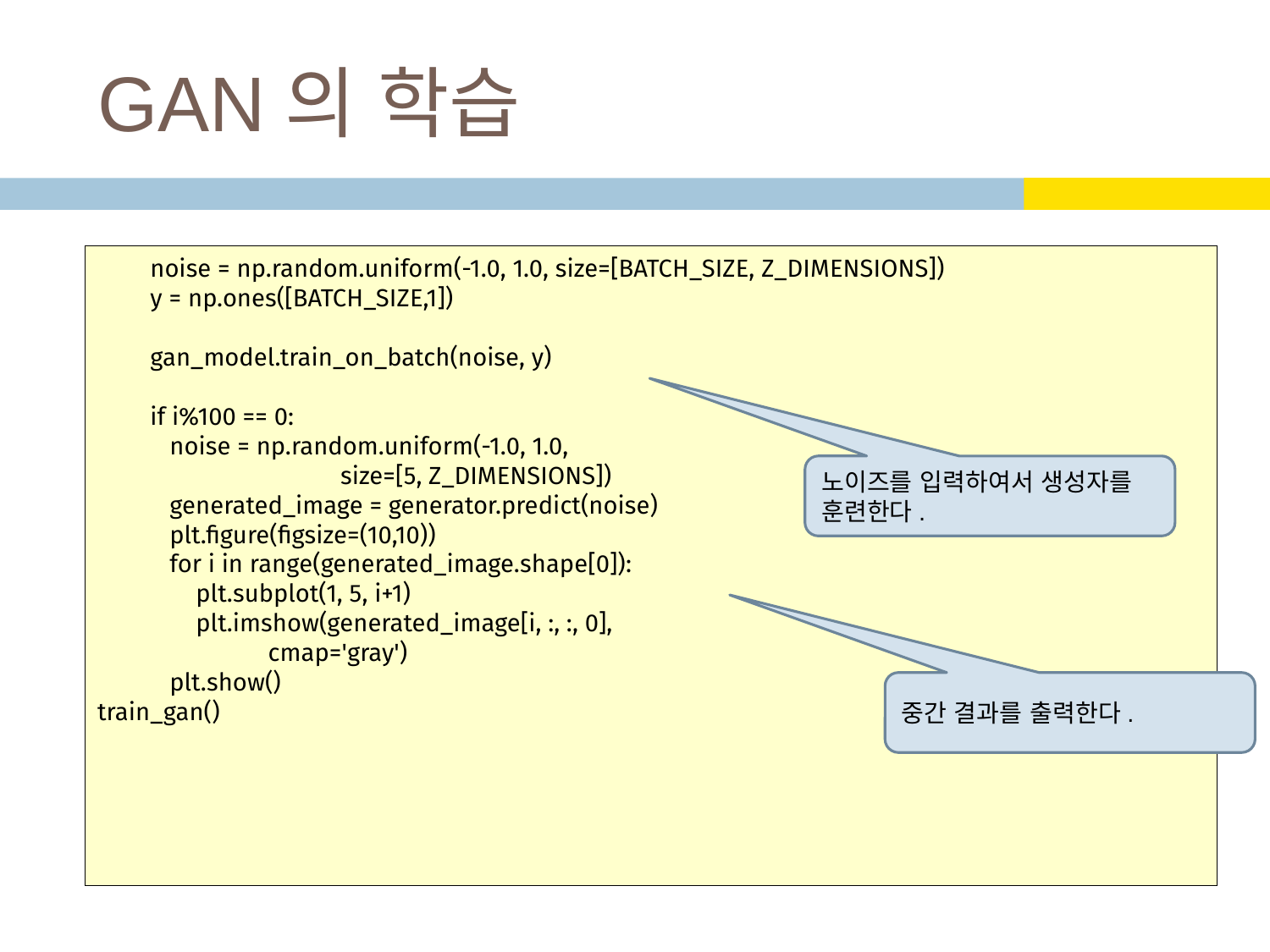

# GAN의 학습
        noise = np.random.uniform(-1.0, 1.0, size=[BATCH_SIZE, Z_DIMENSIONS])
        y = np.ones([BATCH_SIZE,1])

        gan_model.train_on_batch(noise, y)

        if i%100 == 0:
           noise = np.random.uniform(-1.0, 1.0,
                                     size=[5, Z_DIMENSIONS])
           generated_image = generator.predict(noise)
           plt.figure(figsize=(10,10))
           for i in range(generated_image.shape[0]):
               plt.subplot(1, 5, i+1)
               plt.imshow(generated_image[i, :, :, 0],
                          cmap='gray')
           plt.show()
train_gan()
노이즈를 입력하여서 생성자를 훈련한다.
중간 결과를 출력한다.